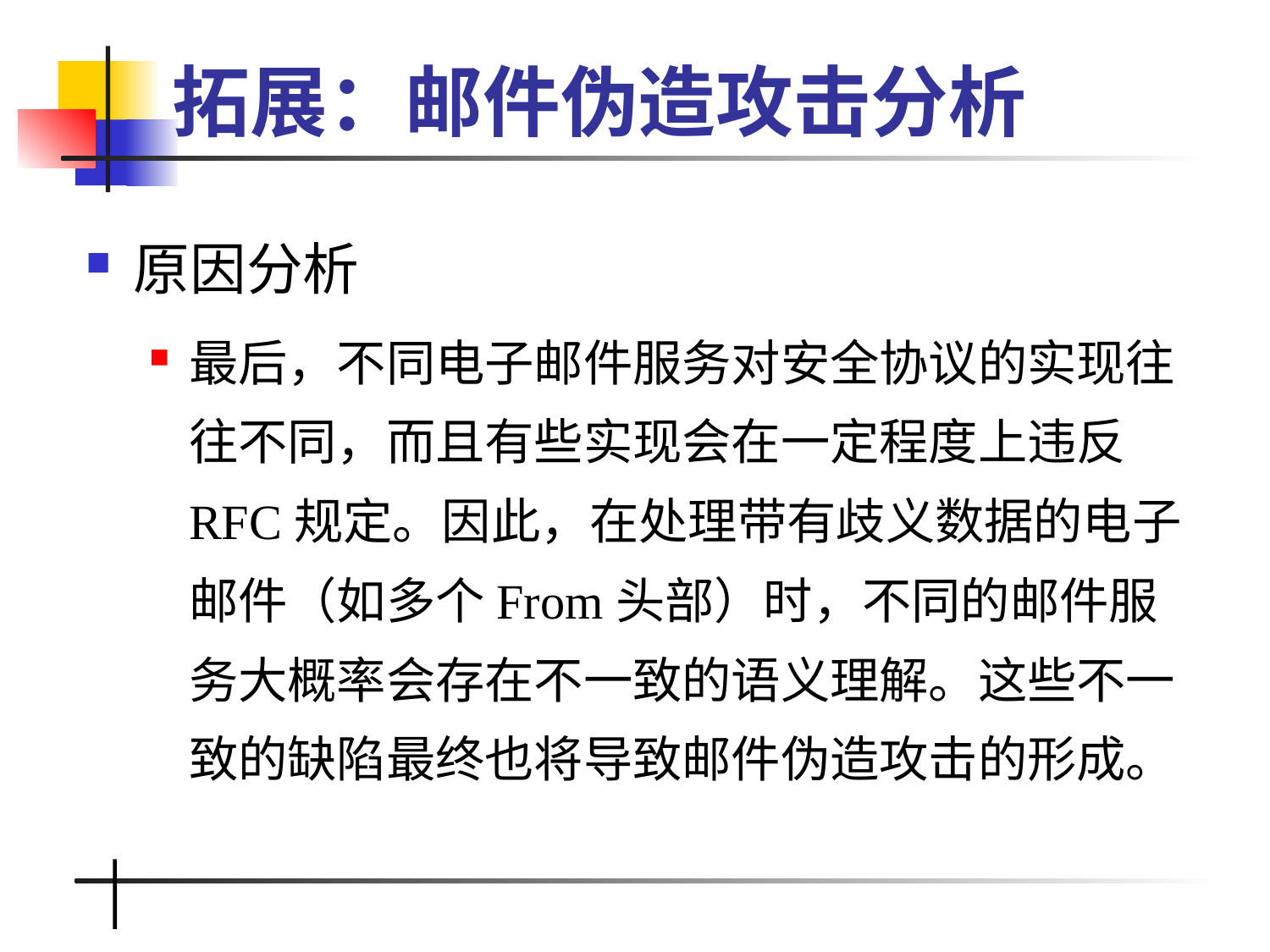

# 拓展：邮件伪造攻击分析
原因分析
最后，不同电子邮件服务对安全协议的实现往往不同，而且有些实现会在一定程度上违反RFC规定。因此，在处理带有歧义数据的电子邮件（如多个From头部）时，不同的邮件服务大概率会存在不一致的语义理解。这些不一致的缺陷最终也将导致邮件伪造攻击的形成。